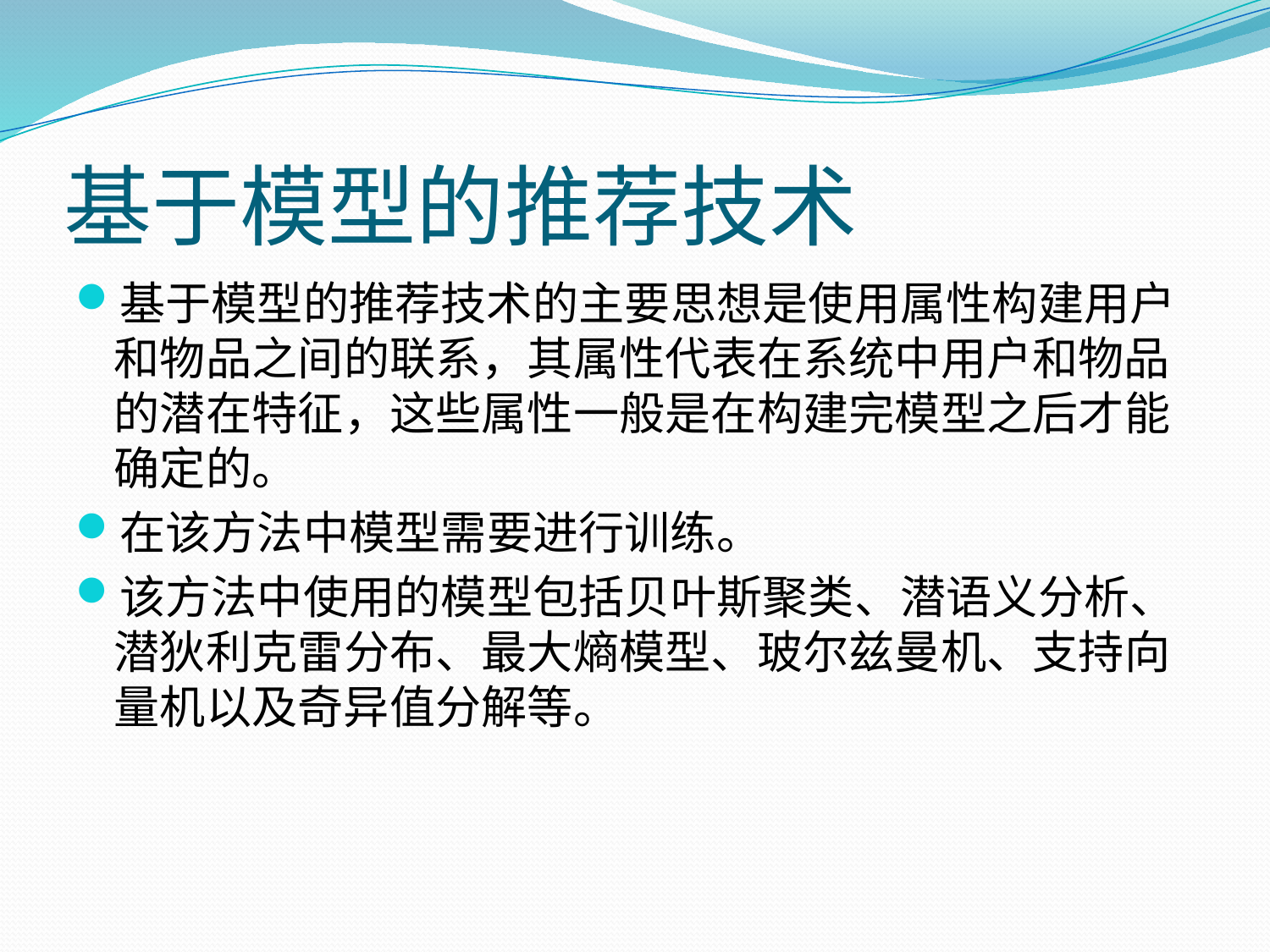

# 基于模型的推荐技术
基于模型的推荐技术的主要思想是使用属性构建用户和物品之间的联系，其属性代表在系统中用户和物品的潜在特征，这些属性一般是在构建完模型之后才能确定的。
在该方法中模型需要进行训练。
该方法中使用的模型包括贝叶斯聚类、潜语义分析、潜狄利克雷分布、最大熵模型、玻尔兹曼机、支持向量机以及奇异值分解等。